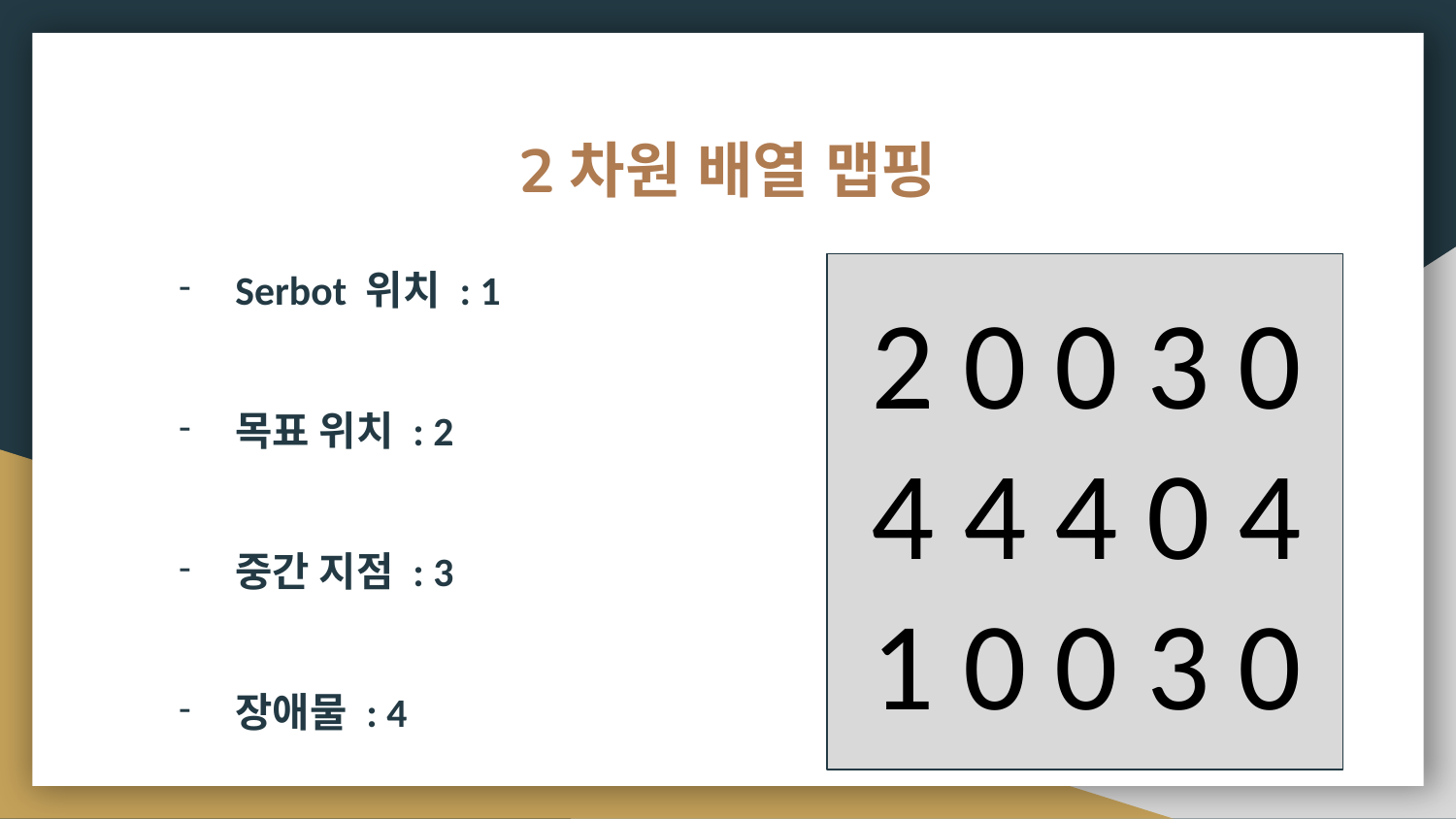

# 2차원 배열 맵핑
Serbot 위치 : 1

목표 위치 : 2

중간 지점 : 3

장애물 : 4

2 0 0 3 0
4 4 4 0 4
1 0 0 3 0